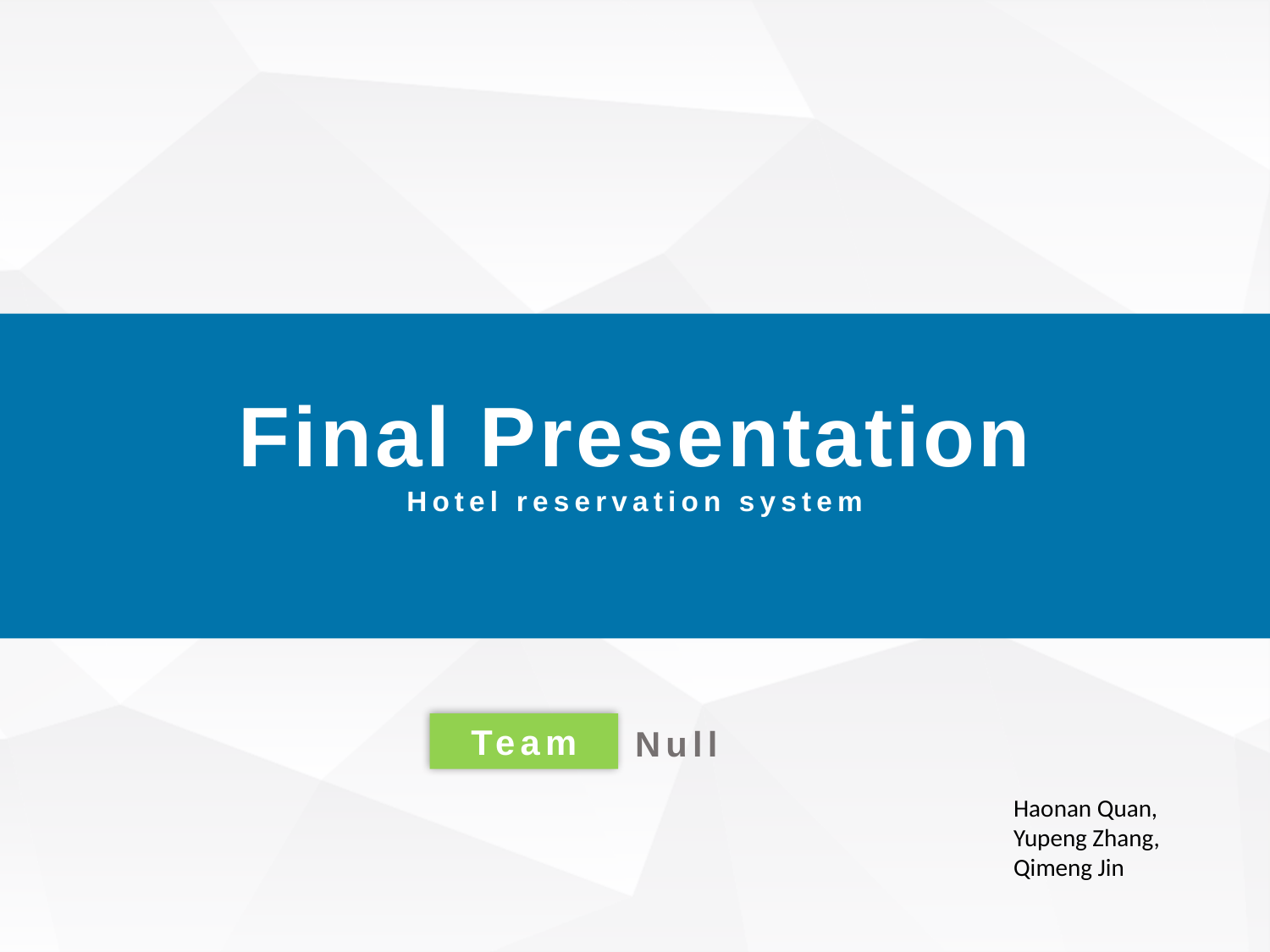

Final Presentation
Hotel reservation system
我们毕业啦
其实是答辩的标题地方

Team
Null
Haonan Quan,
Yupeng Zhang,
Qimeng Jin